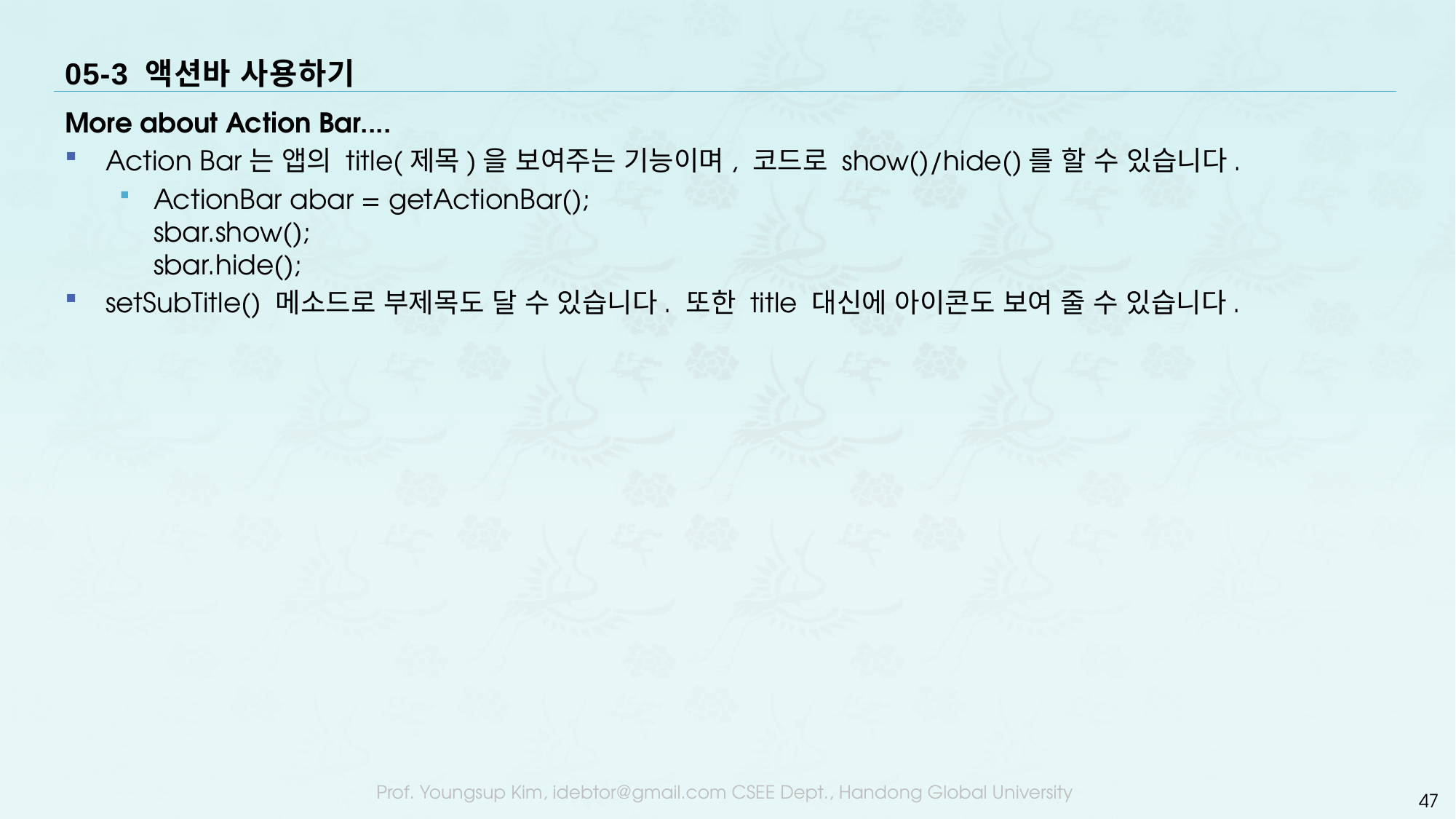

# 05-3 액션바 사용하기
More about Action Bar....
Action Bar는 앱의 title(제목)을 보여주는 기능이며, 코드로 show()/hide()를 할 수 있습니다.
ActionBar abar = getActionBar();
sbar.show();
sbar.hide();
setSubTitle() 메소드로 부제목도 달 수 있습니다. 또한 title 대신에 아이콘도 보여 줄 수 있습니다.
47